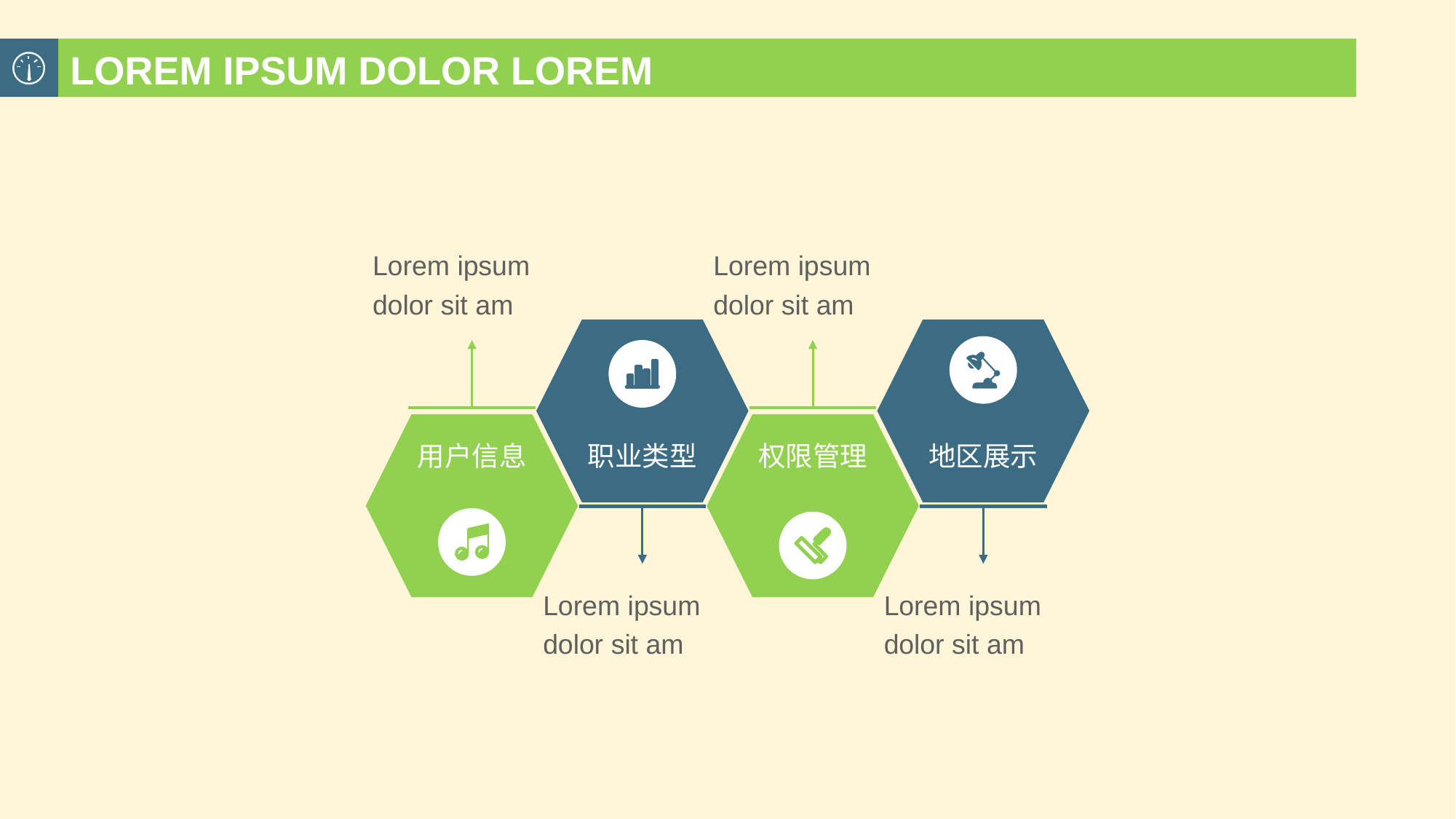

LOREM IPSUM DOLOR LOREM
Lorem ipsum dolor sit am
Lorem ipsum dolor sit am

用户信息
职业类型
权限管理
地区展示
Lorem ipsum dolor sit am
Lorem ipsum dolor sit am